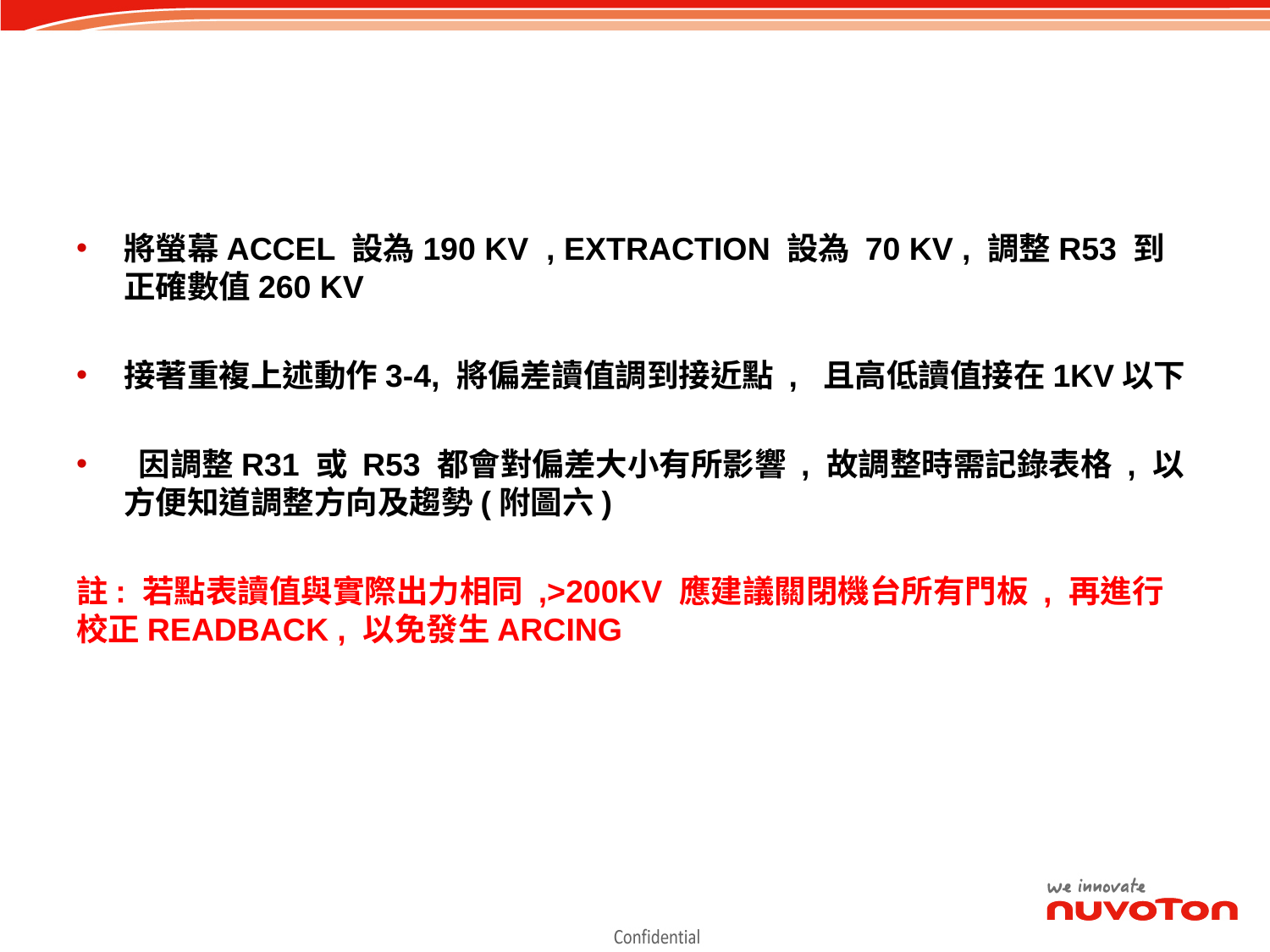

#
將螢幕ACCEL 設為190 KV  , EXTRACTION 設為 70 KV , 調整R53 到正確數值260 KV

接著重複上述動作3-4, 將偏差讀值調到接近點 ,  且高低讀值接在1KV以下

 因調整R31 或 R53 都會對偏差大小有所影響 , 故調整時需記錄表格 , 以方便知道調整方向及趨勢(附圖六)

註: 若點表讀值與實際出力相同 ,>200KV 應建議關閉機台所有門板 , 再進行校正READBACK , 以免發生ARCING